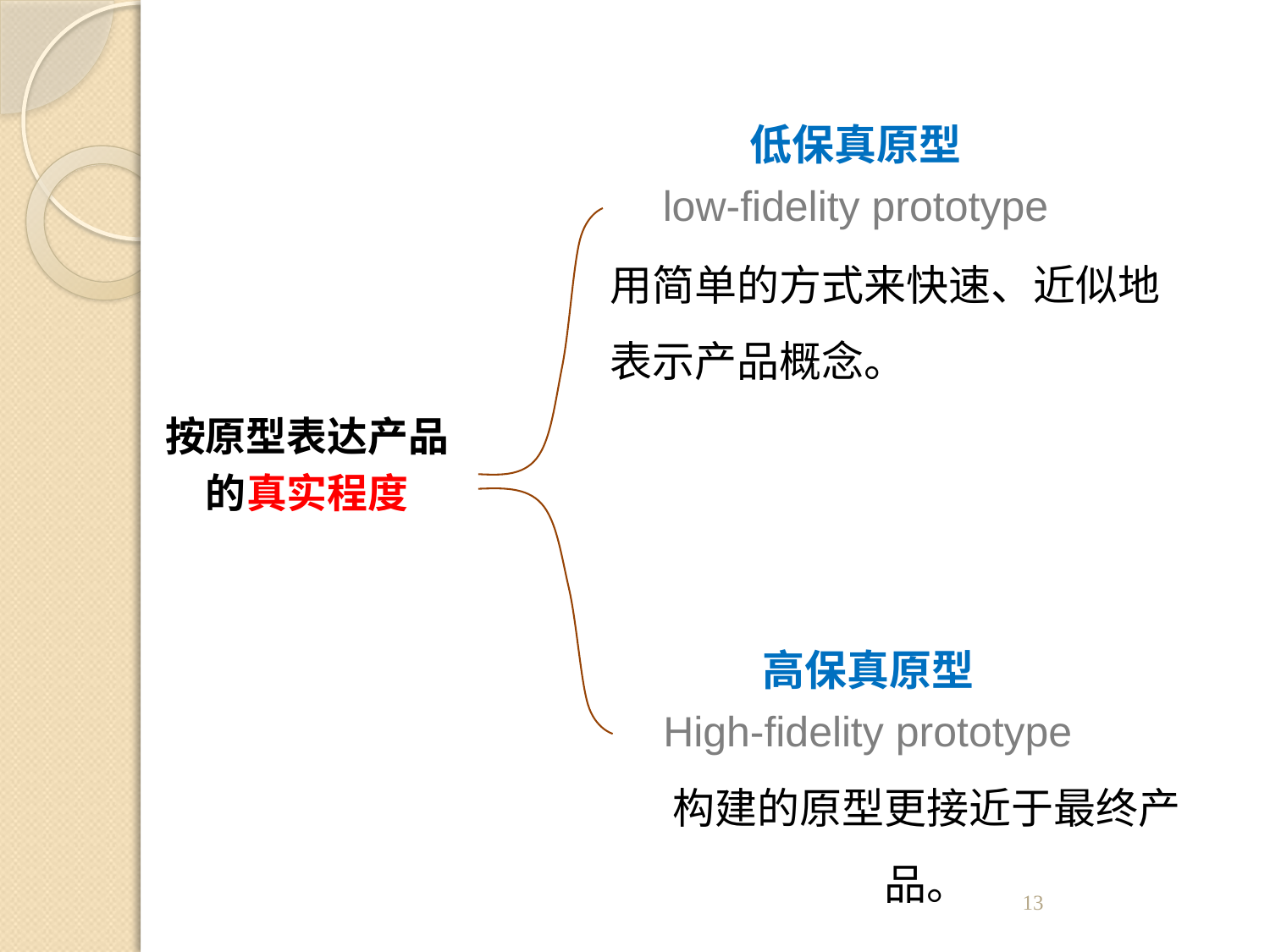

低保真原型
low-fidelity prototype

用简单的方式来快速、近似地表示产品概念。
按原型表达产品的真实程度
高保真原型
High-fidelity prototype
构建的原型更接近于最终产品。
13